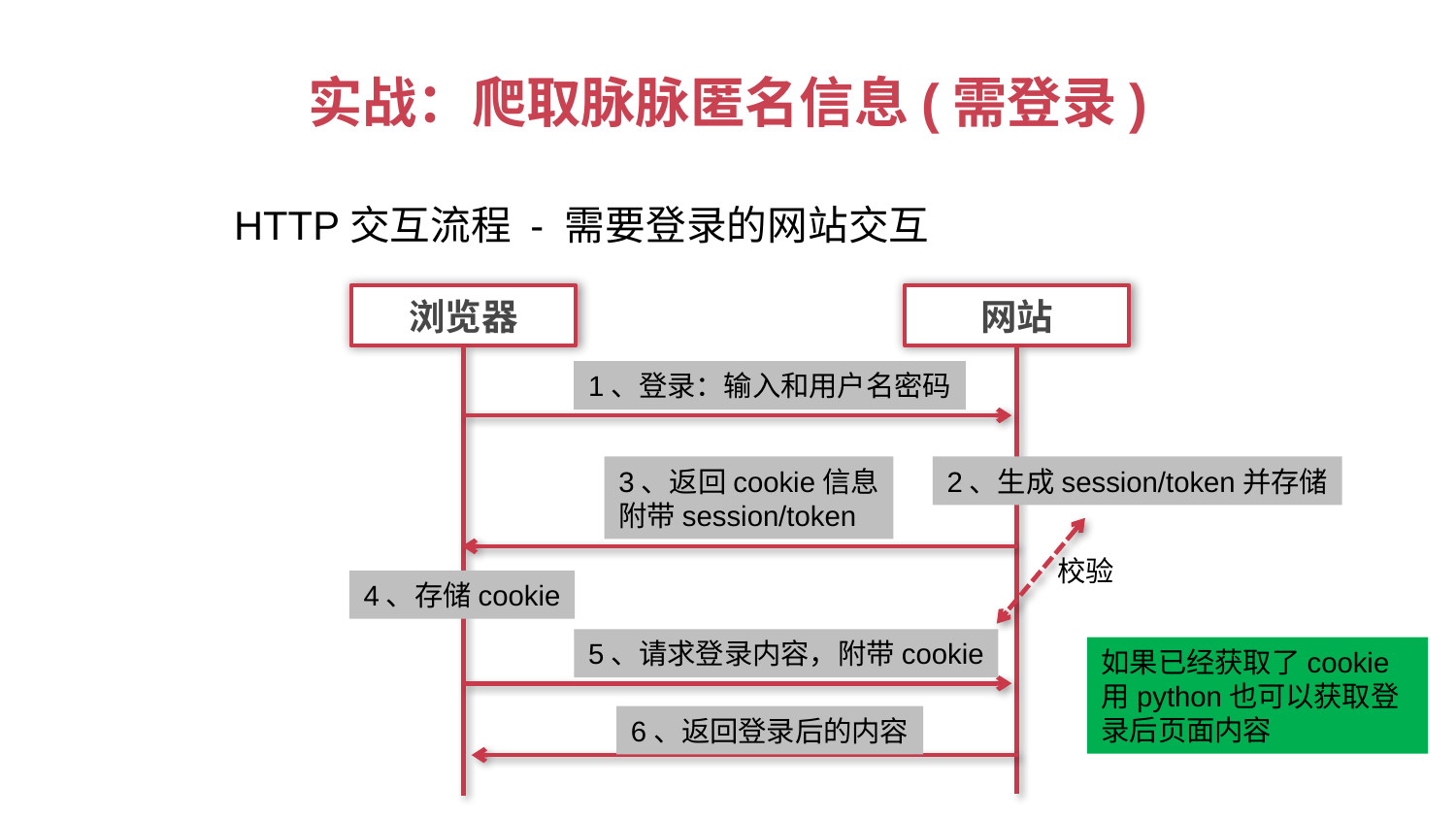

# 实战：爬取脉脉匿名信息(需登录)
HTTP交互流程 - 需要登录的网站交互
浏览器
浏览器
网站
网站
1、登录：输入和用户名密码
3、返回cookie信息
附带session/token
2、生成session/token并存储
校验
4、存储cookie
5、请求登录内容，附带cookie
如果已经获取了cookie
用python也可以获取登录后页面内容
6、返回登录后的内容